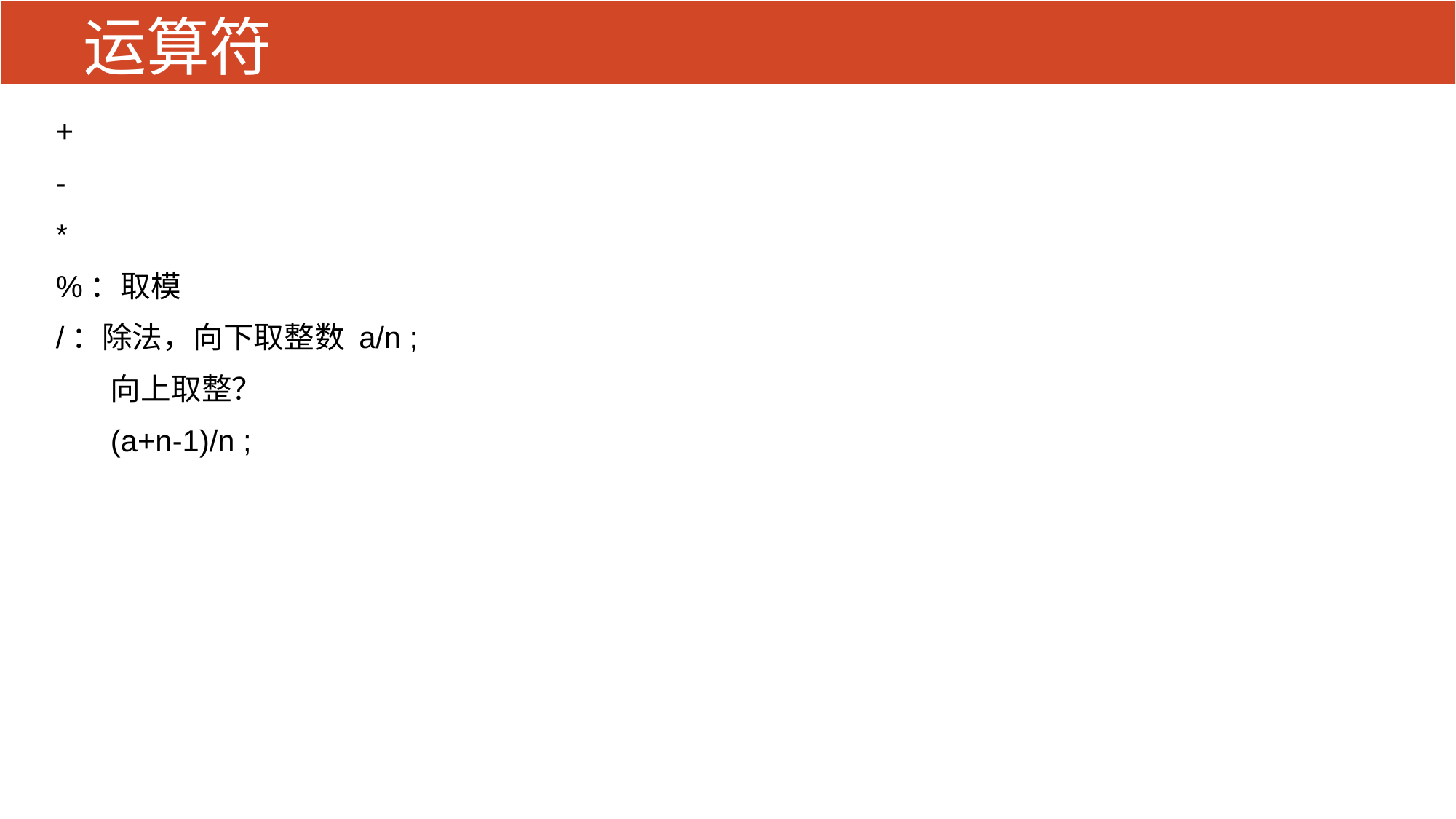

# 运算符
+
-
*
%：取模
/：除法，向下取整数 a/n ;
向上取整？
(a+n-1)/n ;